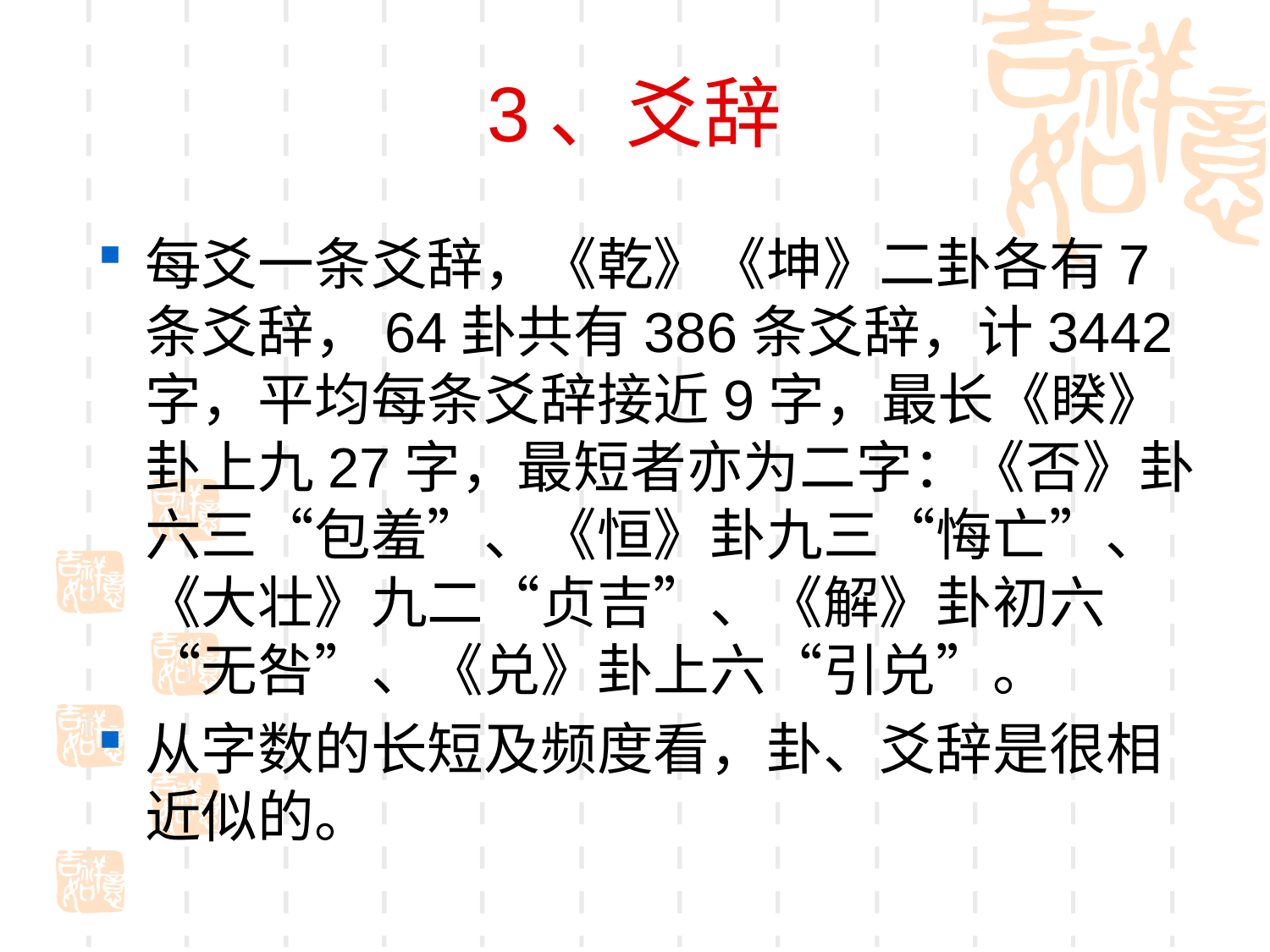

# 3、爻辞
每爻一条爻辞，《乾》《坤》二卦各有7条爻辞，64卦共有386条爻辞，计3442字，平均每条爻辞接近9字，最长《睽》卦上九27字，最短者亦为二字：《否》卦六三“包羞”、《恒》卦九三“悔亡”、《大壮》九二“贞吉”、《解》卦初六“无咎”、《兑》卦上六“引兑”。
从字数的长短及频度看，卦、爻辞是很相近似的。